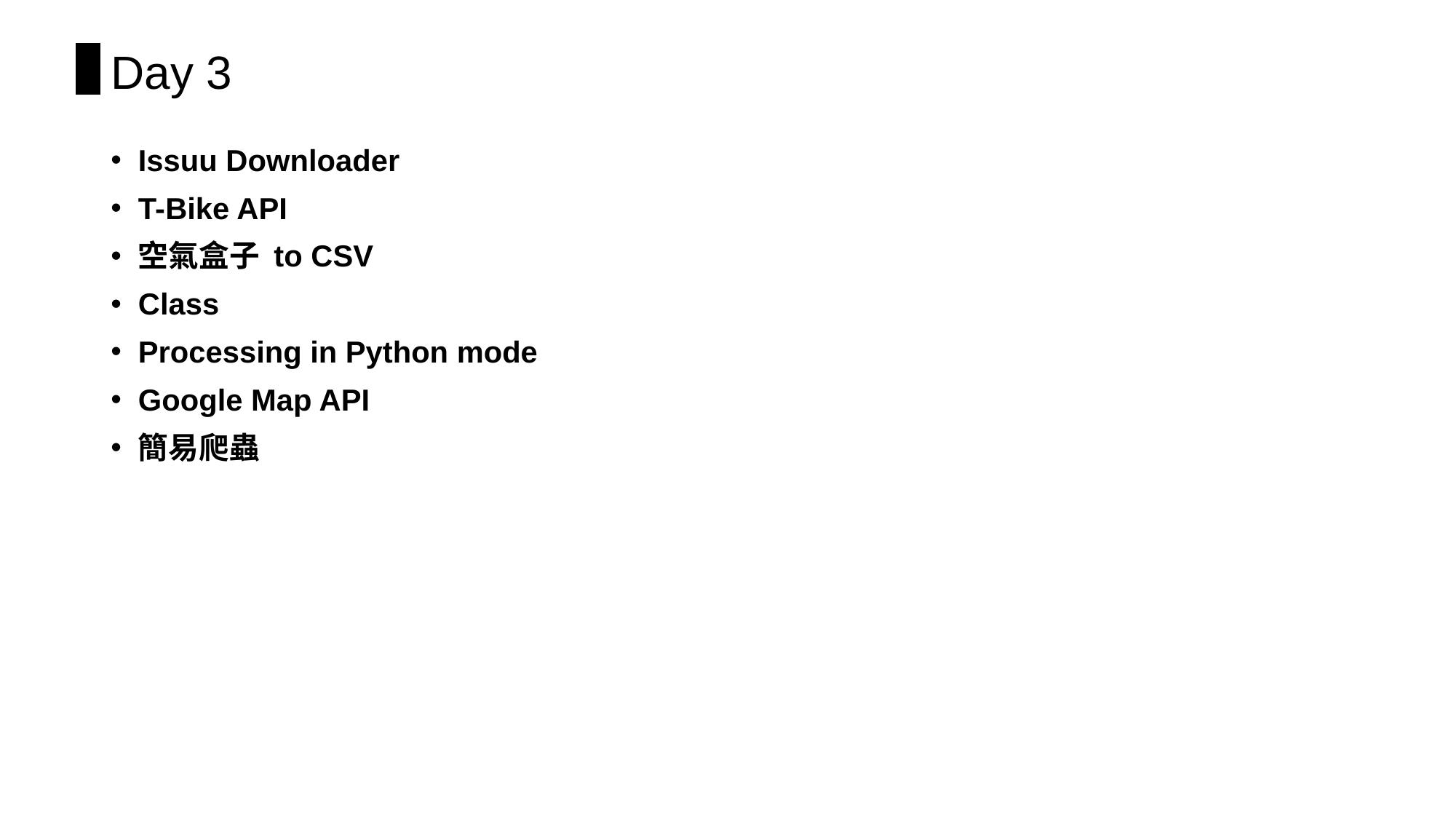

# Day 3
Issuu Downloader
T-Bike API
空氣盒子 to CSV
Class
Processing in Python mode
Google Map API
簡易爬蟲